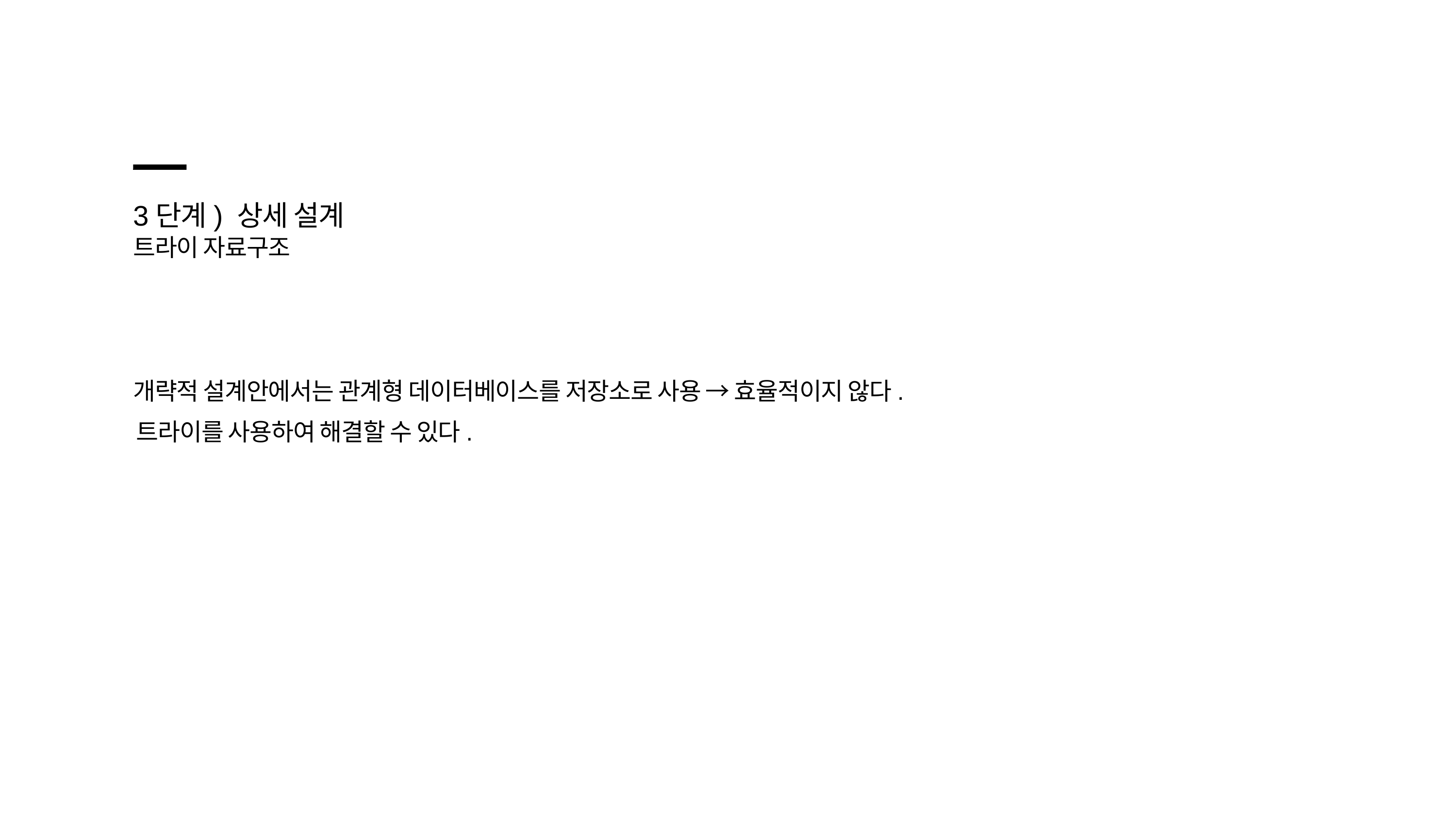

3단계) 상세 설계
트라이 자료구조
개략적 설계안에서는 관계형 데이터베이스를 저장소로 사용 → 효율적이지 않다.
트라이를 사용하여 해결할 수 있다.